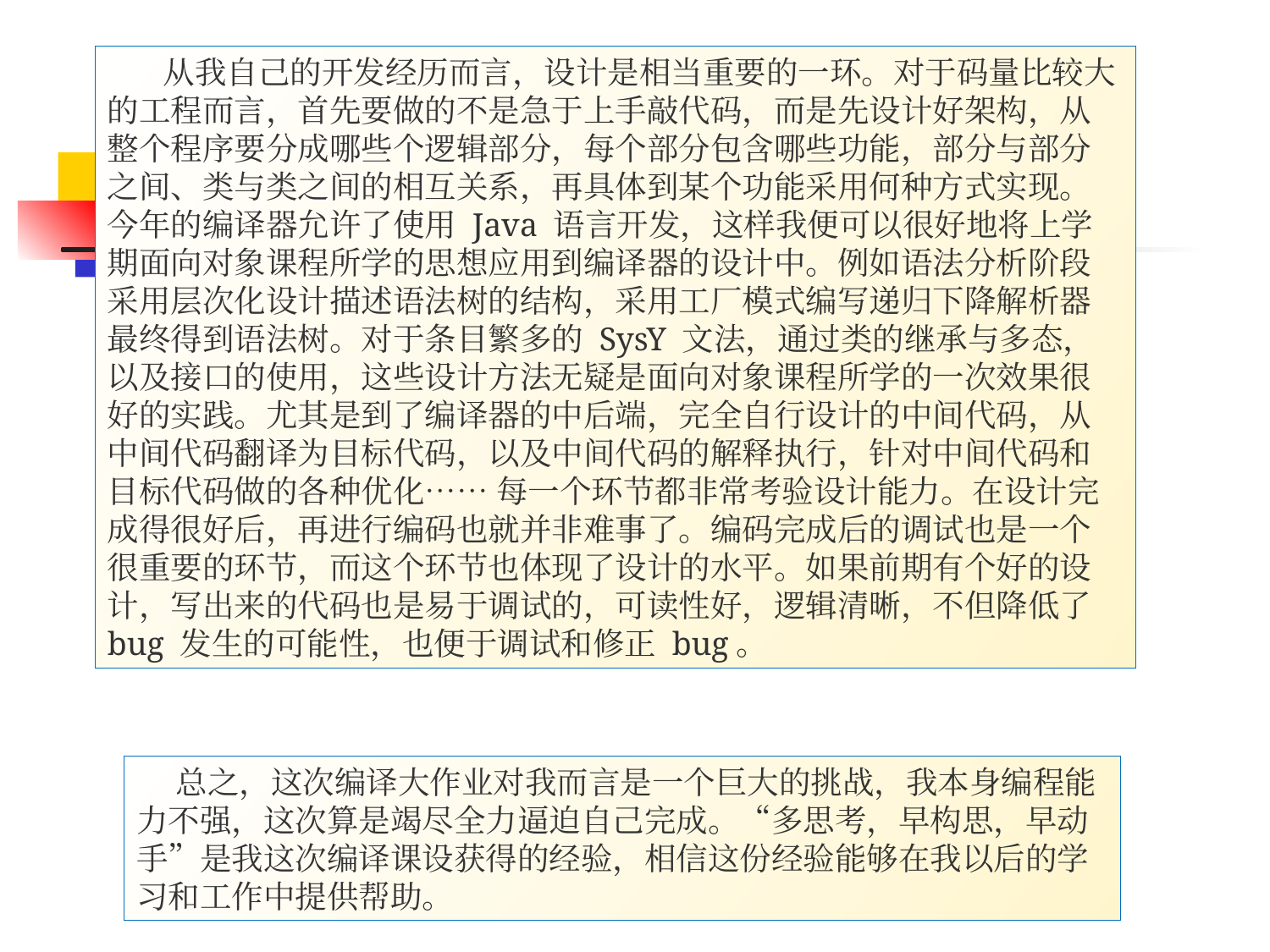

从我自己的开发经历而言，设计是相当重要的一环。对于码量比较大的工程而言，首先要做的不是急于上手敲代码，而是先设计好架构，从整个程序要分成哪些个逻辑部分，每个部分包含哪些功能，部分与部分之间、类与类之间的相互关系，再具体到某个功能采用何种方式实现。今年的编译器允许了使用 Java 语言开发，这样我便可以很好地将上学期面向对象课程所学的思想应用到编译器的设计中。例如语法分析阶段采用层次化设计描述语法树的结构，采用工厂模式编写递归下降解析器最终得到语法树。对于条目繁多的 SysY 文法，通过类的继承与多态，以及接口的使用，这些设计方法无疑是面向对象课程所学的一次效果很好的实践。尤其是到了编译器的中后端，完全自行设计的中间代码，从中间代码翻译为目标代码，以及中间代码的解释执行，针对中间代码和目标代码做的各种优化…… 每一个环节都非常考验设计能力。在设计完成得很好后，再进行编码也就并非难事了。编码完成后的调试也是一个很重要的环节，而这个环节也体现了设计的水平。如果前期有个好的设计，写出来的代码也是易于调试的，可读性好，逻辑清晰，不但降低了 bug 发生的可能性，也便于调试和修正 bug。
    总之，这次编译大作业对我而言是一个巨大的挑战，我本身编程能力不强，这次算是竭尽全力逼迫自己完成。“多思考，早构思，早动手”是我这次编译课设获得的经验，相信这份经验能够在我以后的学习和工作中提供帮助。